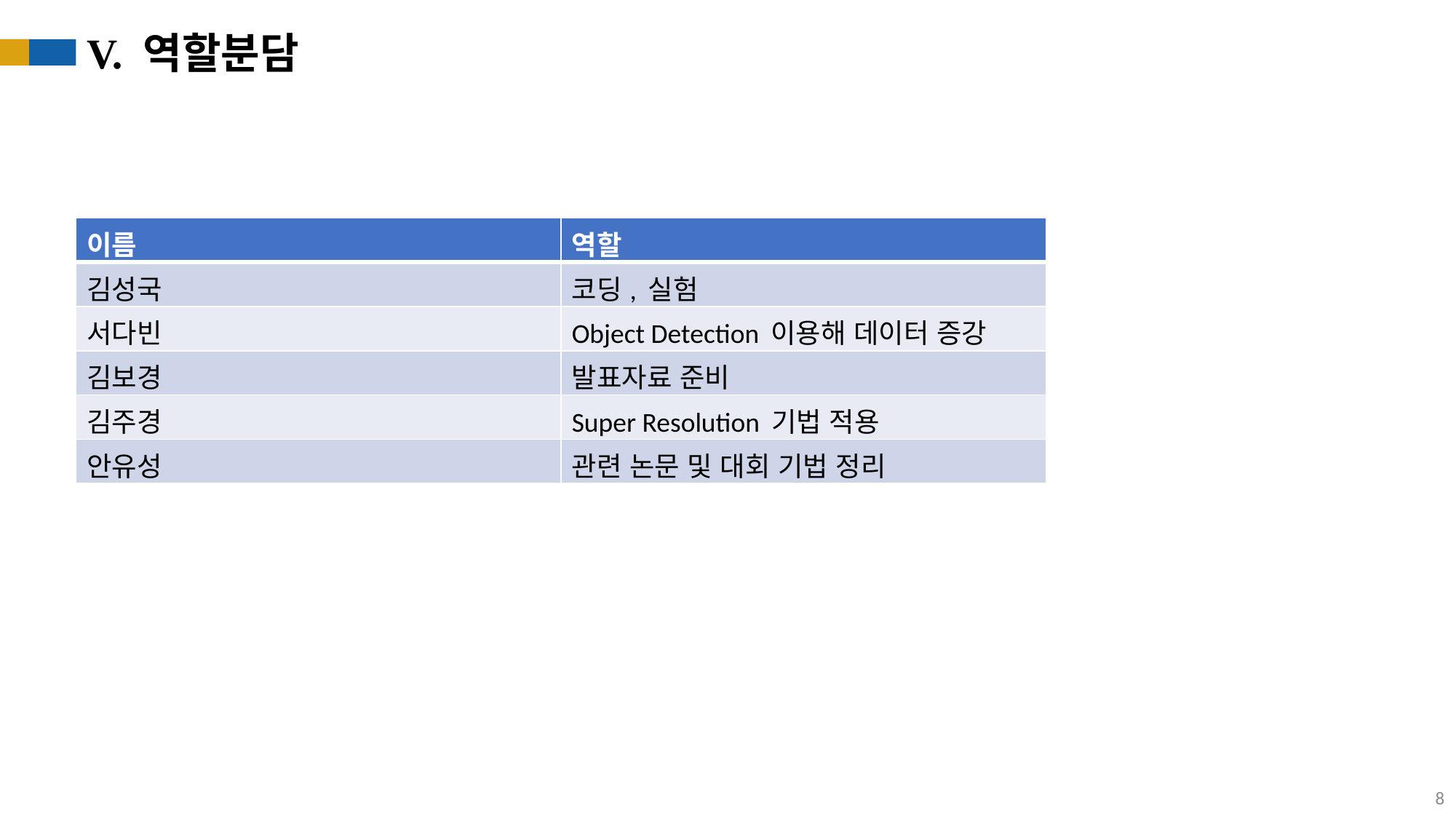

V. 역할분담

| 이름 | 역할 |
| --- | --- |
| 김성국 | 코딩, 실험 |
| 서다빈 | Object Detection 이용해 데이터 증강 |
| 김보경 | 발표자료 준비 |
| 김주경 | Super Resolution 기법 적용 |
| 안유성 | 관련 논문 및 대회 기법 정리 |
8
0.5290980519